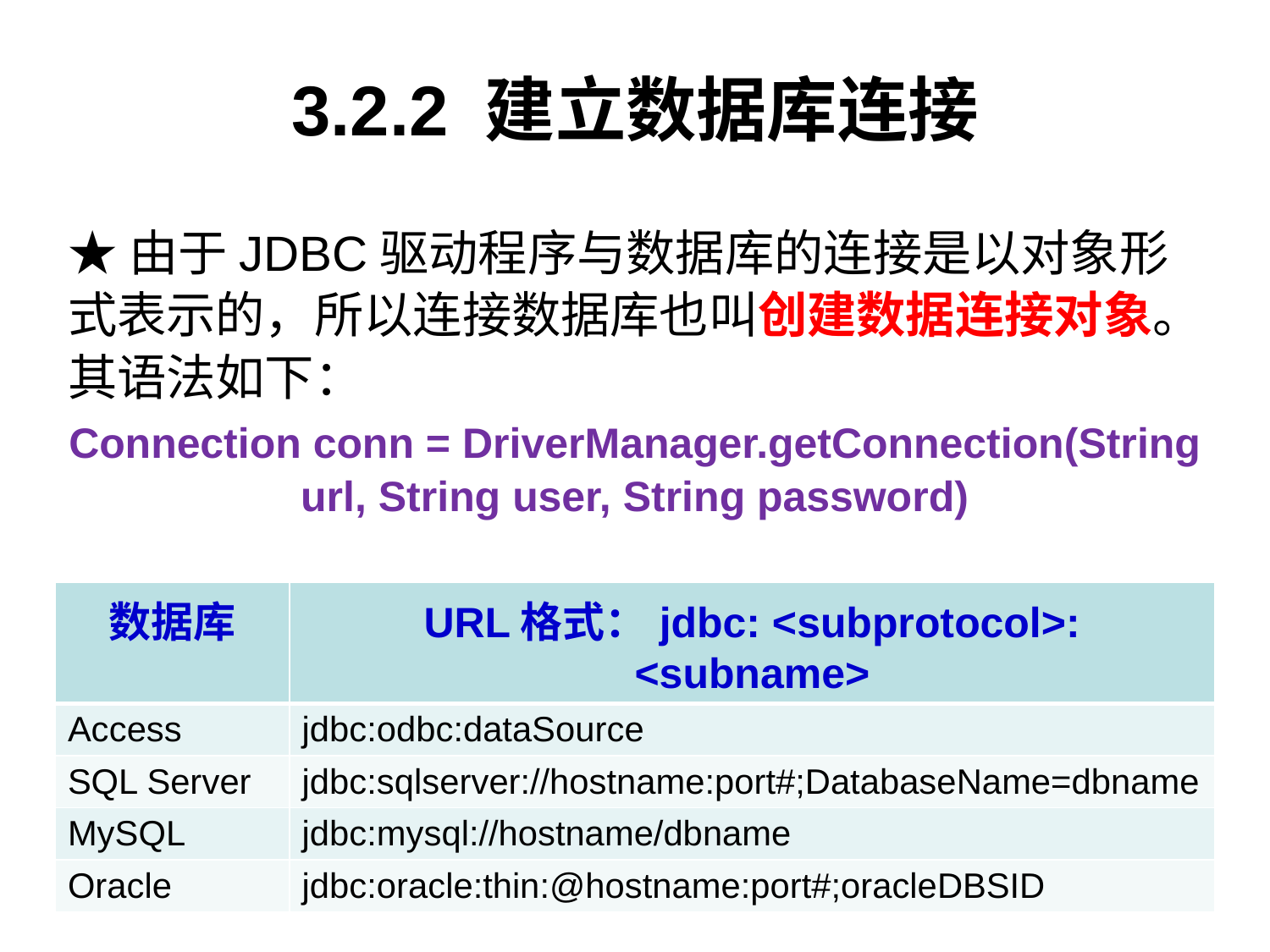

# 3.2.2 建立数据库连接
★由于JDBC驱动程序与数据库的连接是以对象形式表示的，所以连接数据库也叫创建数据连接对象。其语法如下：
Connection conn = DriverManager.getConnection(String url, String user, String password)
17.23。
| 数据库 | URL格式：jdbc: <subprotocol>: <subname> |
| --- | --- |
| Access | jdbc:odbc:dataSource |
| SQL Server | jdbc:sqlserver://hostname:port#;DatabaseName=dbname |
| MySQL | jdbc:mysql://hostname/dbname |
| Oracle | jdbc:oracle:thin:@hostname:port#;oracleDBSID |